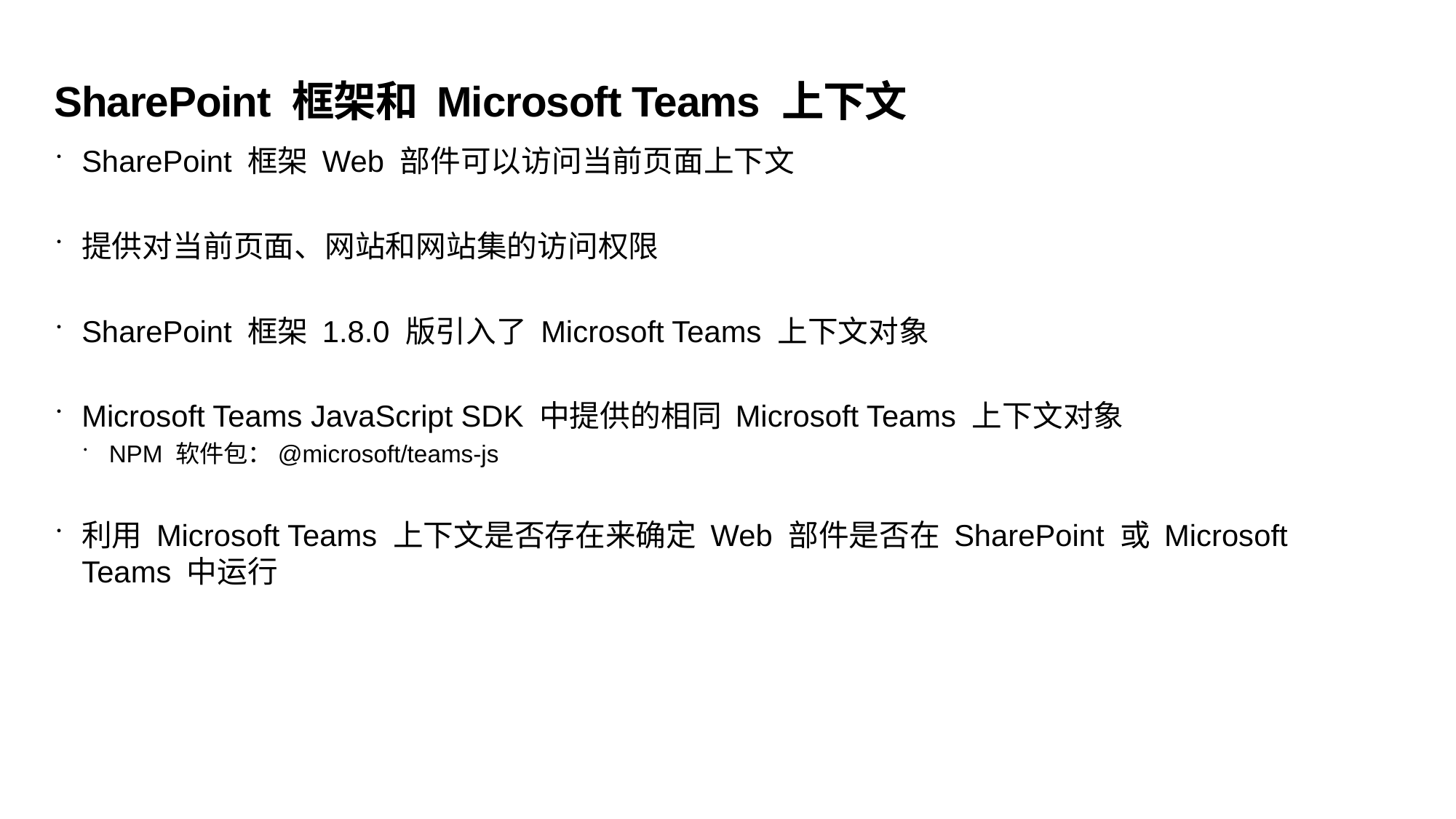

# SharePoint 框架和 Microsoft Teams 上下文
SharePoint 框架 Web 部件可以访问当前页面上下文

提供对当前页面、网站和网站集的访问权限

SharePoint 框架 1.8.0 版引入了 Microsoft Teams 上下文对象

Microsoft Teams JavaScript SDK 中提供的相同 Microsoft Teams 上下文对象
NPM 软件包：@microsoft/teams-js

利用 Microsoft Teams 上下文是否存在来确定 Web 部件是否在 SharePoint 或 Microsoft Teams 中运行